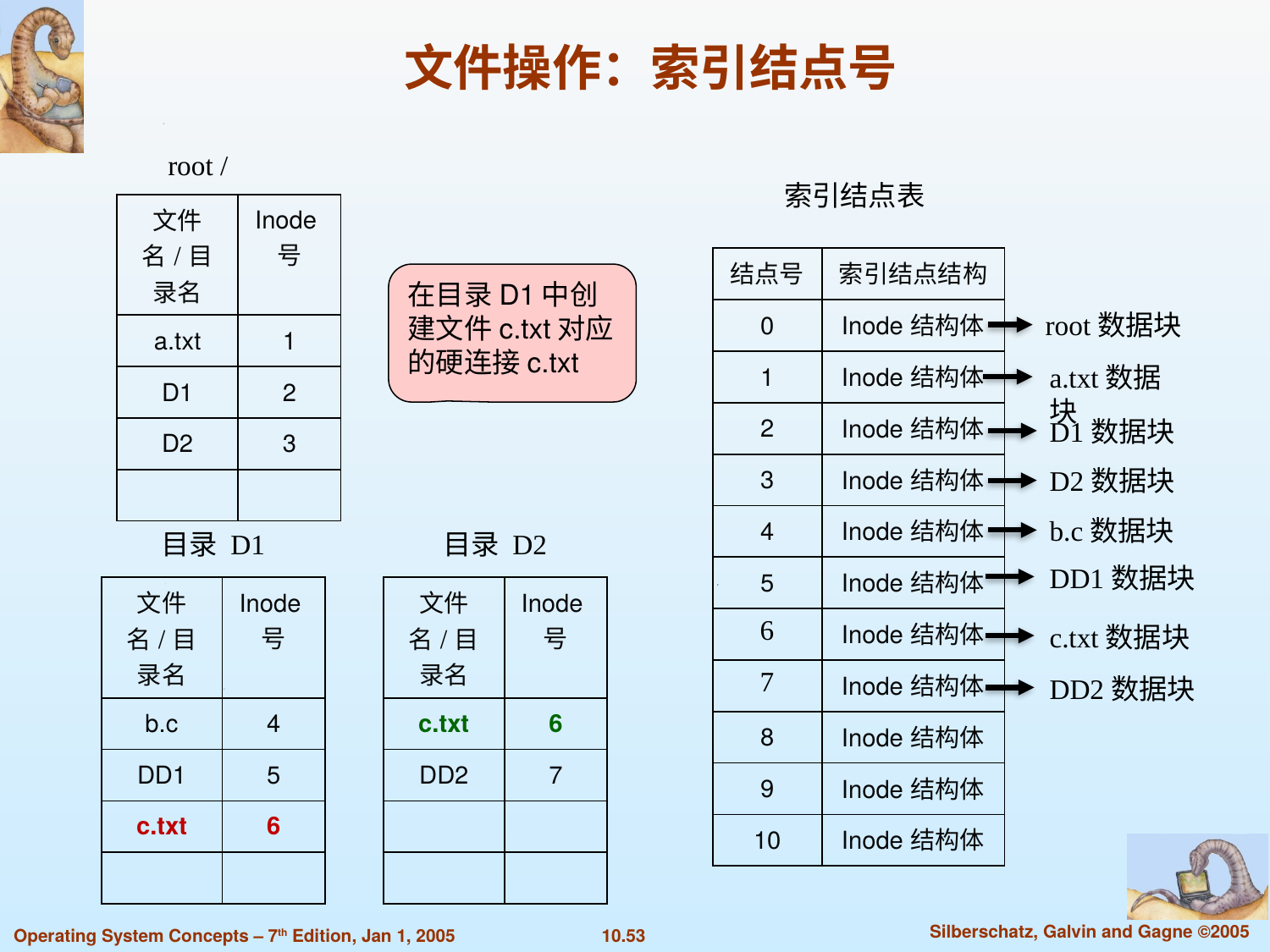

文件操作：索引结点号
root /
索引结点表
| 文件名/目录名 | Inode号 |
| --- | --- |
| a.txt | 1 |
| D1 | 2 |
| D2 | 3 |
|  |  |
| 结点号 | 索引结点结构 |
| --- | --- |
| 0 | Inode结构体 |
| 1 | Inode结构体 |
| 2 | Inode结构体 |
| 3 | Inode结构体 |
| 4 | Inode结构体 |
| 5 | Inode结构体 |
| 6 | Inode结构体 |
| 7 | Inode结构体 |
| 8 | Inode结构体 |
| 9 | Inode结构体 |
| 10 | Inode结构体 |
在目录D1中创建文件c.txt对应的硬连接c.txt
root数据块
a.txt数据块
D1数据块
D2数据块
b.c数据块
目录 D1
目录 D2
DD1数据块
| 文件名/目录名 | Inode号 |
| --- | --- |
| b.c | 4 |
| DD1 | 5 |
| c.txt | 6 |
|  |  |
| 文件名/目录名 | Inode号 |
| --- | --- |
| c.txt | 6 |
| DD2 | 7 |
|  |  |
|  |  |
c.txt数据块
DD2数据块